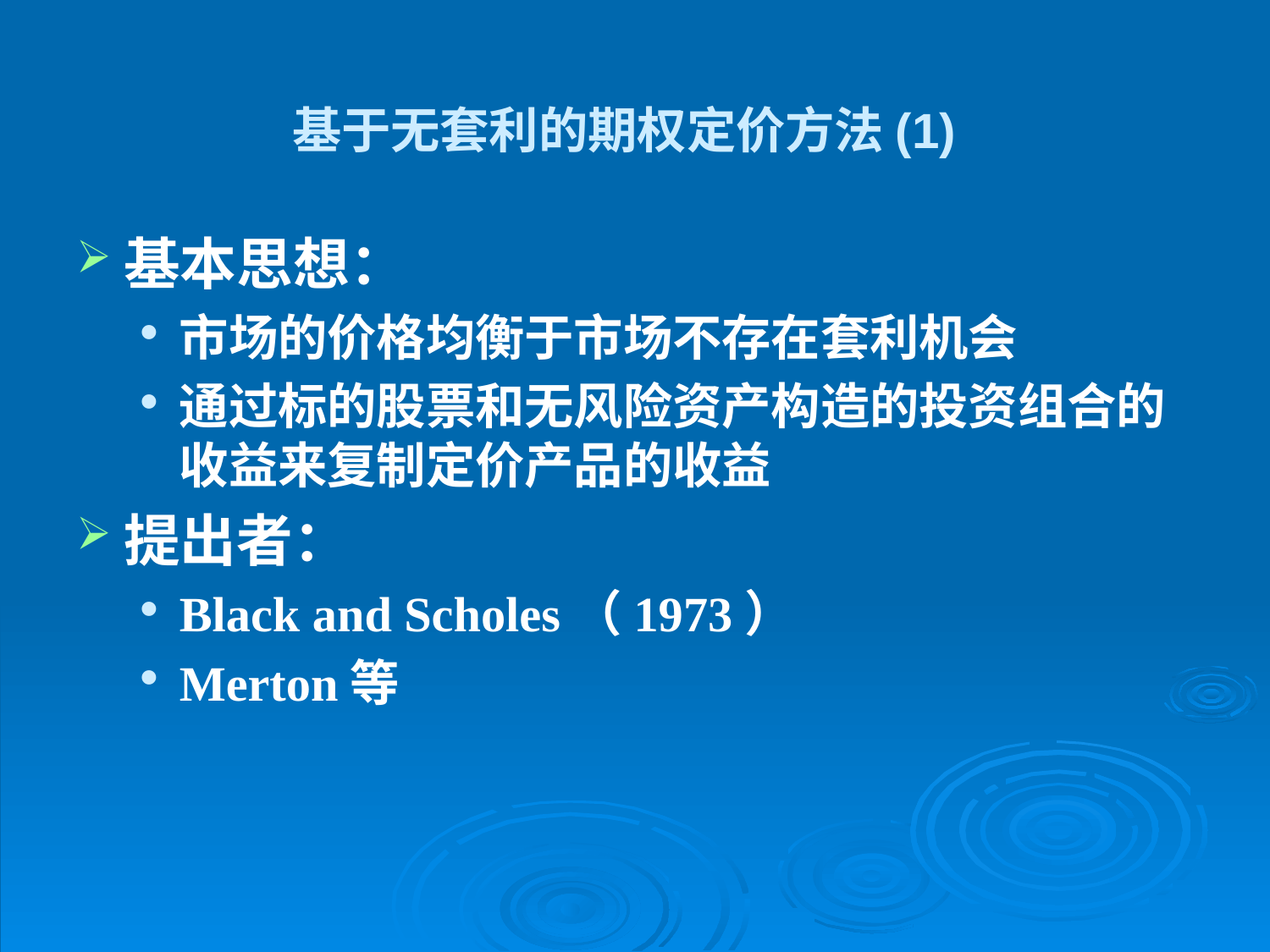

# 基于无套利的期权定价方法(1)
基本思想：
市场的价格均衡于市场不存在套利机会
通过标的股票和无风险资产构造的投资组合的收益来复制定价产品的收益
提出者：
Black and Scholes（1973）
Merton等